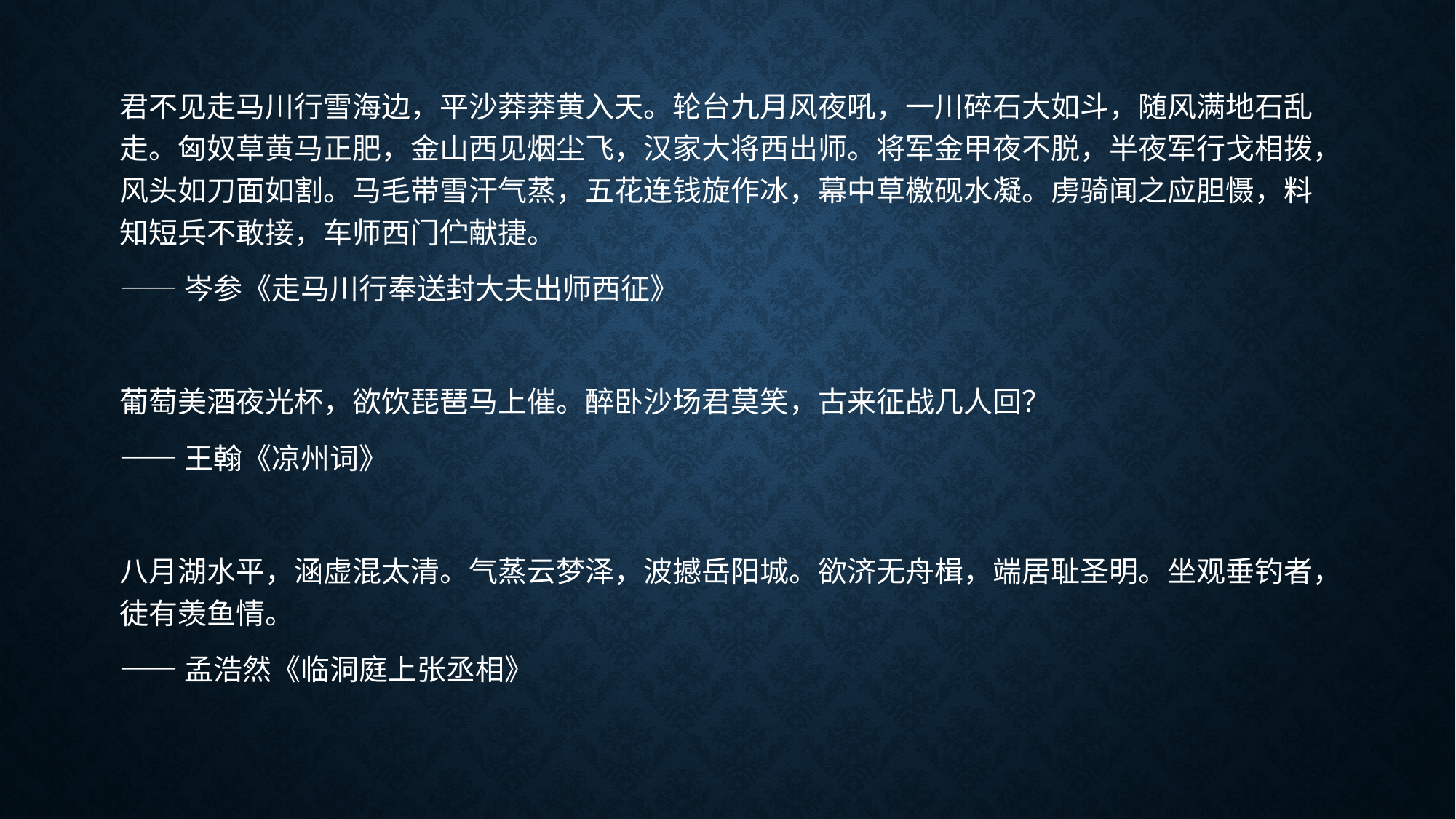

君不见走马川行雪海边，平沙莽莽黄入天。轮台九月风夜吼，一川碎石大如斗，随风满地石乱走。匈奴草黄马正肥，金山西见烟尘飞，汉家大将西出师。将军金甲夜不脱，半夜军行戈相拨，风头如刀面如割。马毛带雪汗气蒸，五花连钱旋作冰，幕中草檄砚水凝。虏骑闻之应胆慑，料知短兵不敢接，车师西门伫献捷。
——岑参《走马川行奉送封大夫出师西征》

葡萄美酒夜光杯，欲饮琵琶马上催。醉卧沙场君莫笑，古来征战几人回？
——王翰《凉州词》

八月湖水平，涵虚混太清。气蒸云梦泽，波撼岳阳城。欲济无舟楫，端居耻圣明。坐观垂钓者，徒有羡鱼情。
——孟浩然《临洞庭上张丞相》